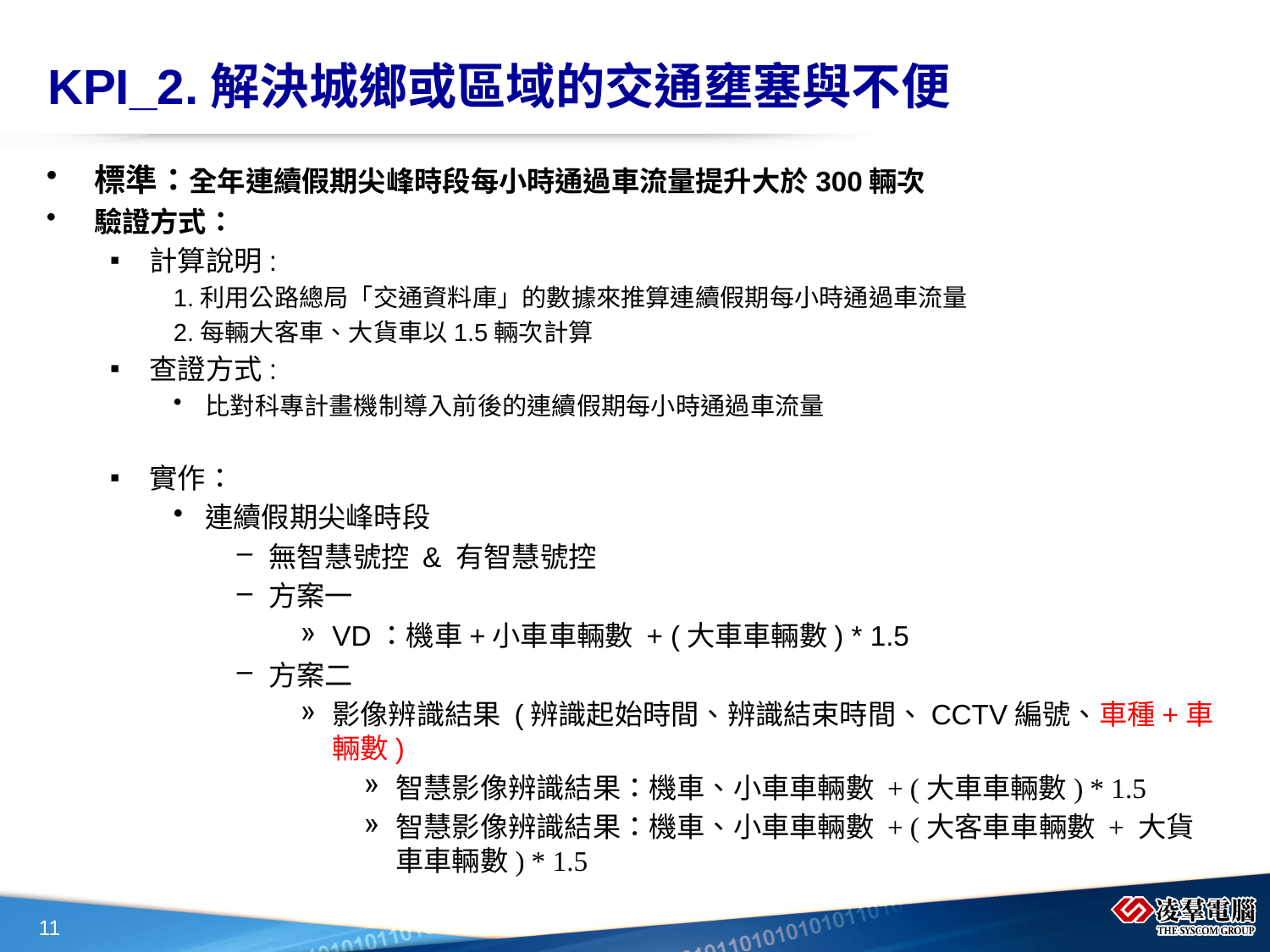

# KPI_2.解決城鄉或區域的交通壅塞與不便
標準：全年連續假期尖峰時段每小時通過車流量提升大於300輛次
驗證方式：
計算說明:
1.利用公路總局「交通資料庫」的數據來推算連續假期每小時通過車流量
2.每輛大客車、大貨車以1.5輛次計算
查證方式:
比對科專計畫機制導入前後的連續假期每小時通過車流量

實作：
連續假期尖峰時段
無智慧號控 & 有智慧號控
方案一
VD：機車+小車車輛數 + (大車車輛數) * 1.5
方案二
影像辨識結果 (辨識起始時間、辨識結束時間、CCTV編號、車種+車輛數)
智慧影像辨識結果：機車、小車車輛數 + (大車車輛數) * 1.5
智慧影像辨識結果：機車、小車車輛數 + (大客車車輛數 + 大貨車車輛數) * 1.5

11